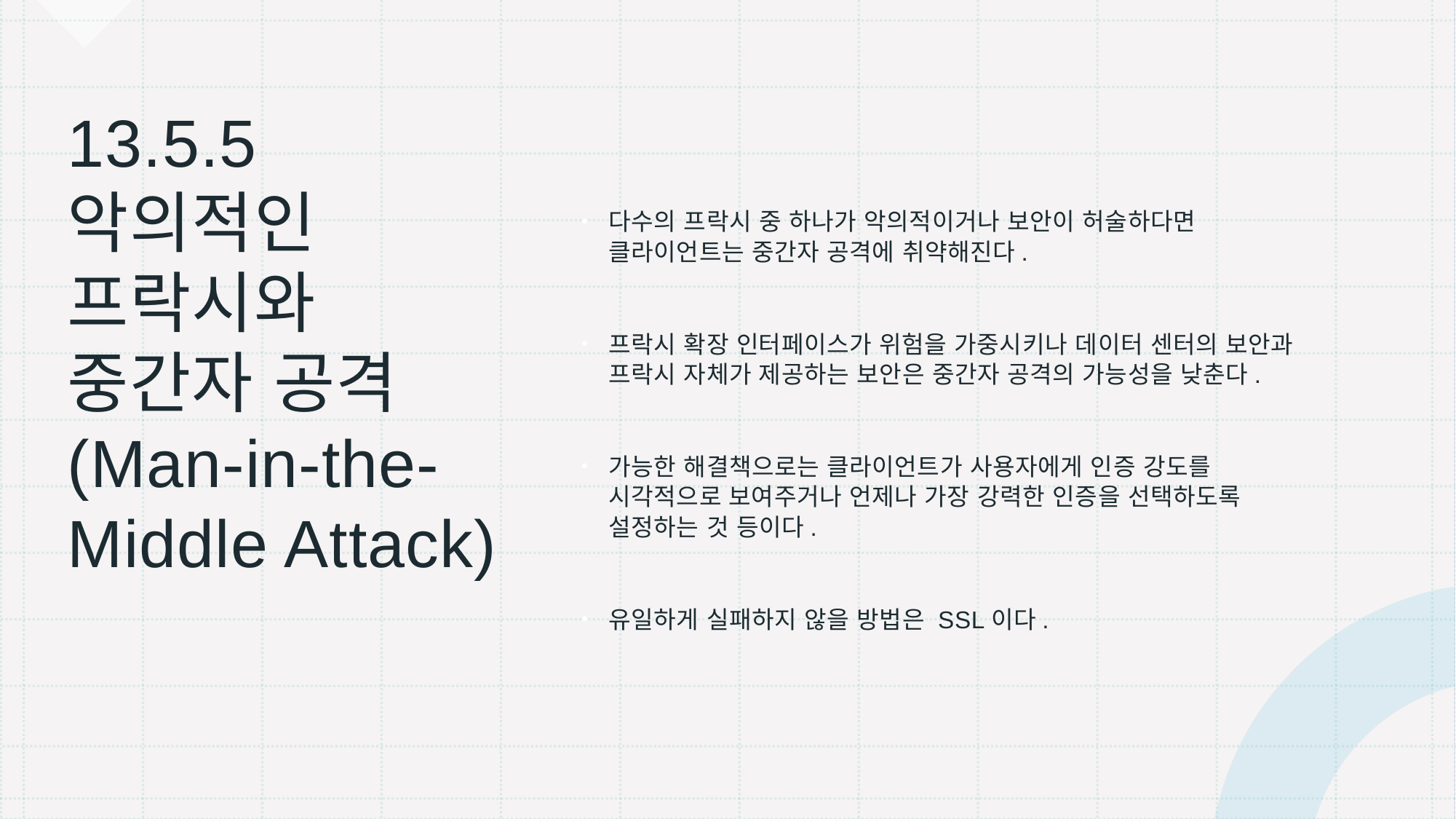

다수의 프락시 중 하나가 악의적이거나 보안이 허술하다면 클라이언트는 중간자 공격에 취약해진다.

프락시 확장 인터페이스가 위험을 가중시키나 데이터 센터의 보안과 프락시 자체가 제공하는 보안은 중간자 공격의 가능성을 낮춘다.

가능한 해결책으로는 클라이언트가 사용자에게 인증 강도를 시각적으로 보여주거나 언제나 가장 강력한 인증을 선택하도록 설정하는 것 등이다.

유일하게 실패하지 않을 방법은 SSL이다.
# 13.5.5 악의적인 프락시와 중간자 공격(Man-in-the-Middle Attack)